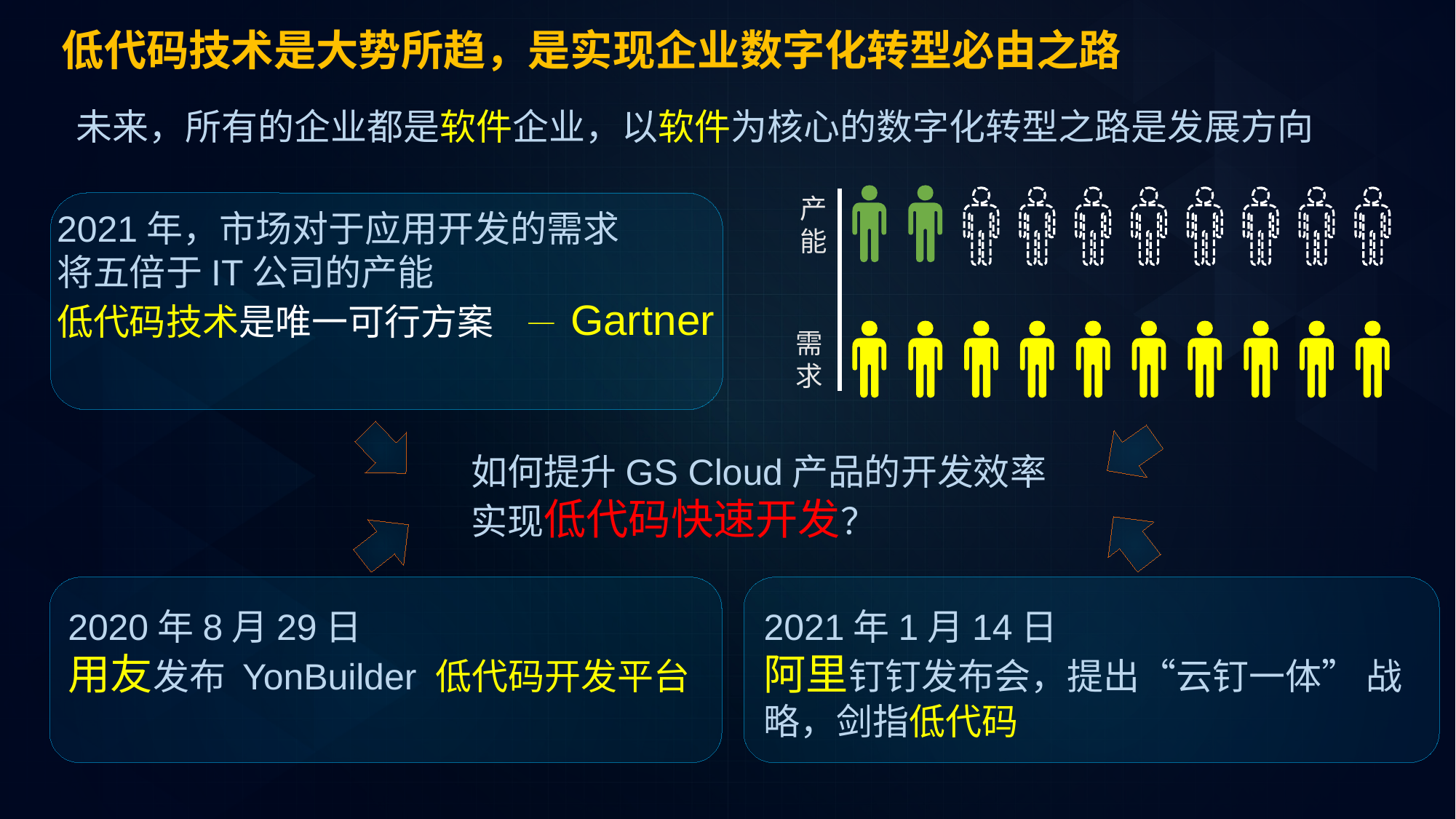

低代码技术是大势所趋，是实现企业数字化转型必由之路
未来，所有的企业都是软件企业，以软件为核心的数字化转型之路是发展方向

产
能
需
求

2021年，市场对于应用开发的需求
将五倍于IT公司的产能
低代码技术是唯一可行方案    — Gartner

如何提升GS Cloud产品的开发效率
实现低代码快速开发？

2020年8月29日
用友发布 YonBuilder 低代码开发平台

2021年1月14日
阿里钉钉发布会，提出“云钉一体” 战略，剑指低代码